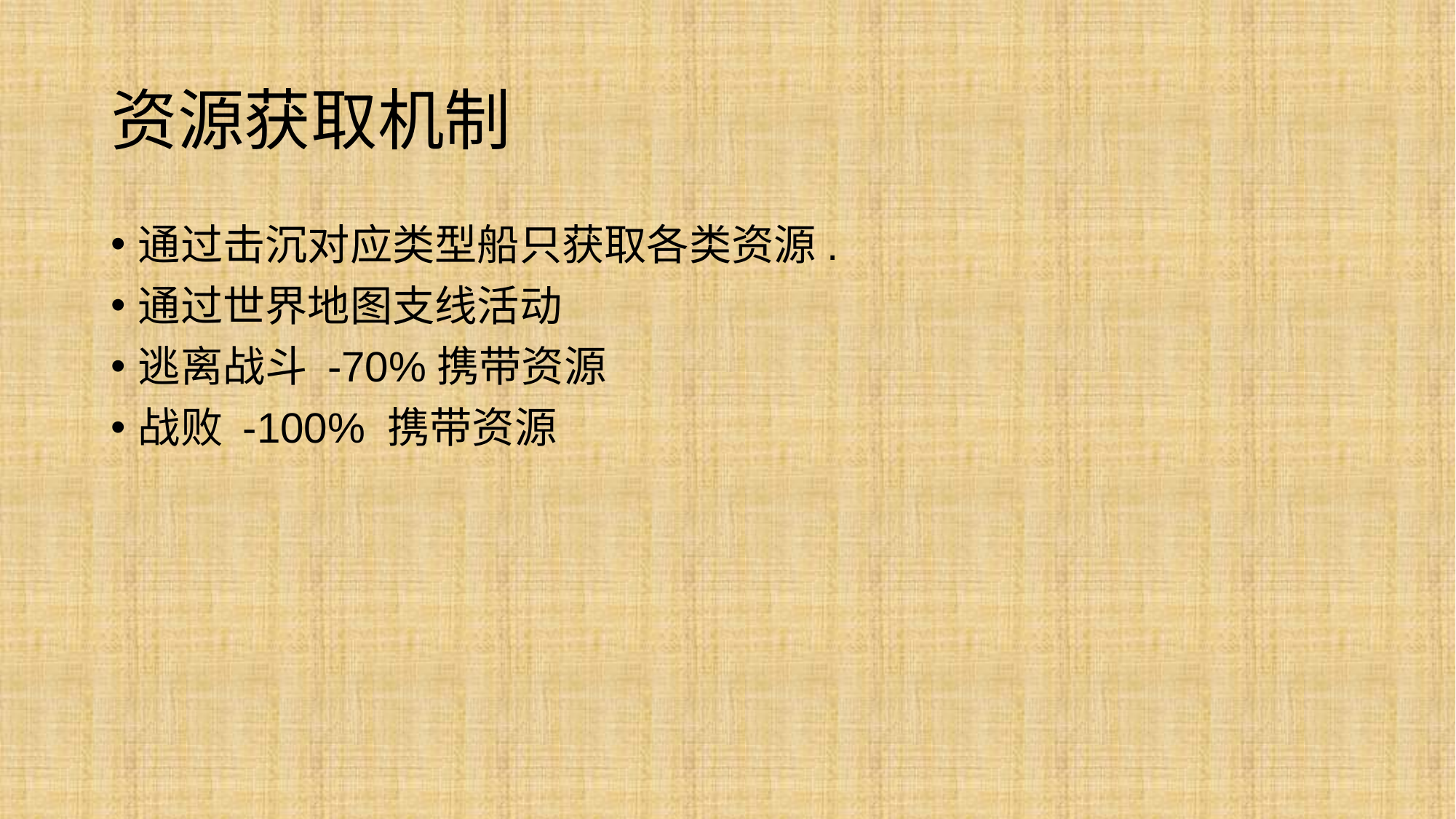

# 资源获取机制
通过击沉对应类型船只获取各类资源.
通过世界地图支线活动
逃离战斗 -70%携带资源
战败 -100% 携带资源